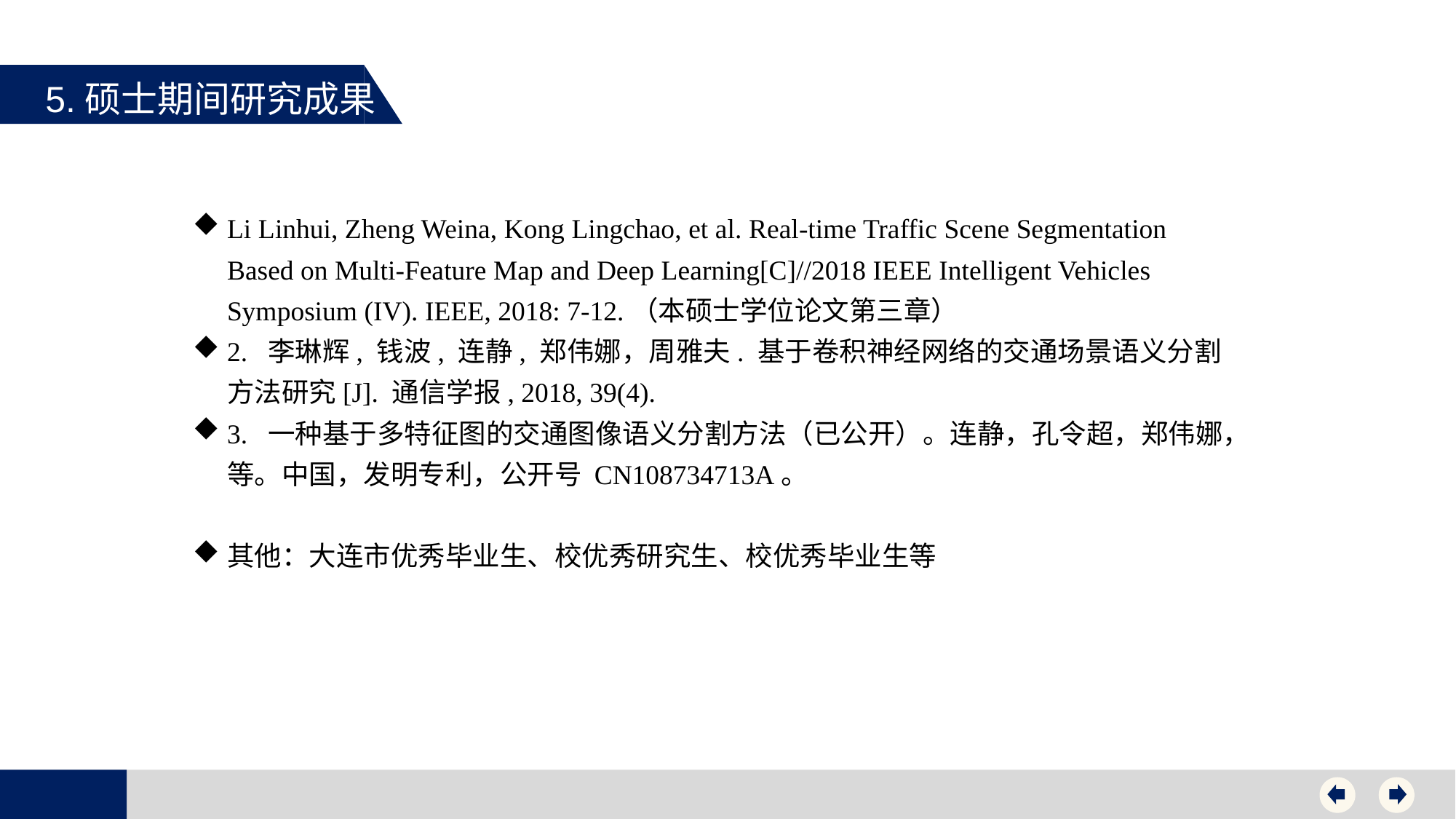

5.硕士期间研究成果
Li Linhui, Zheng Weina, Kong Lingchao, et al. Real-time Traffic Scene Segmentation Based on Multi-Feature Map and Deep Learning[C]//2018 IEEE Intelligent Vehicles Symposium (IV). IEEE, 2018: 7-12.（本硕士学位论文第三章）
2.  李琳辉, 钱波, 连静, 郑伟娜，周雅夫. 基于卷积神经网络的交通场景语义分割方法研究[J]. 通信学报, 2018, 39(4).
3.  一种基于多特征图的交通图像语义分割方法（已公开）。连静，孔令超，郑伟娜，等。中国，发明专利，公开号 CN108734713A。

其他：大连市优秀毕业生、校优秀研究生、校优秀毕业生等